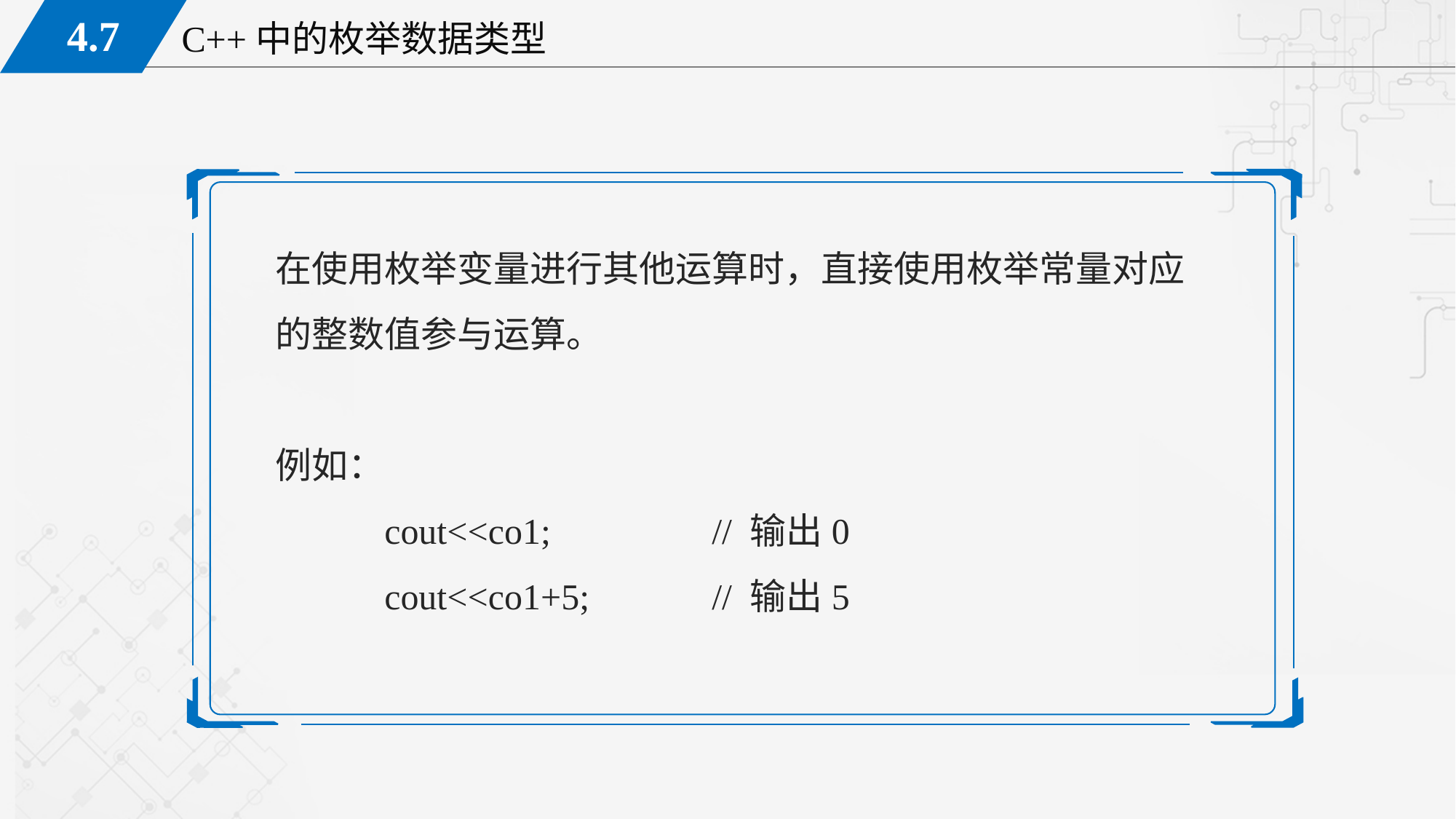

在使用枚举变量进行其他运算时，直接使用枚举常量对应的整数值参与运算。

例如：
	cout<<co1;		// 输出0
	cout<<co1+5;		// 输出5